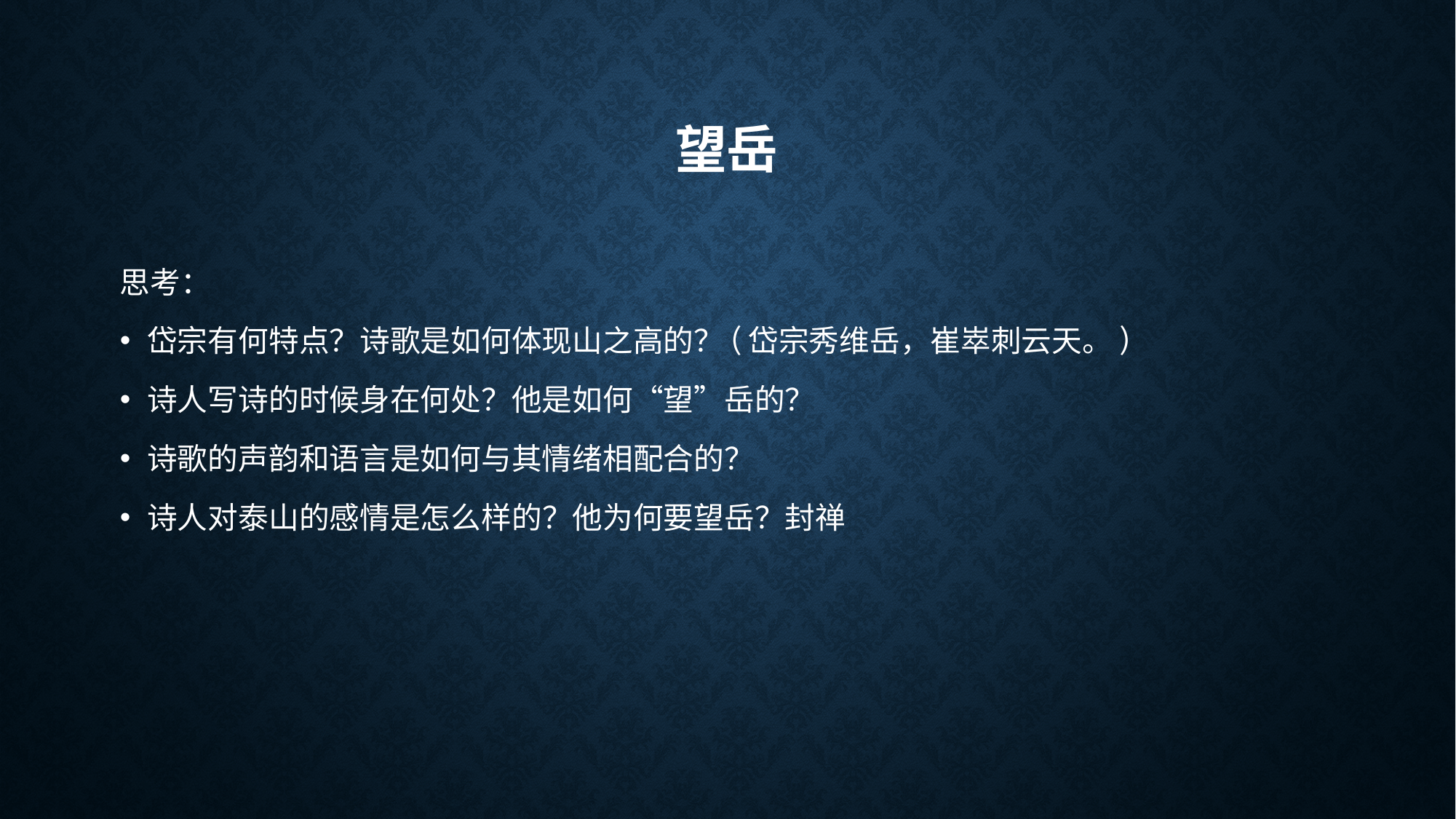

# 望岳
思考：
岱宗有何特点？诗歌是如何体现山之高的？(岱宗秀维岳，崔崒刺云天。)
诗人写诗的时候身在何处？他是如何“望”岳的？
诗歌的声韵和语言是如何与其情绪相配合的？
诗人对泰山的感情是怎么样的？他为何要望岳？封禅